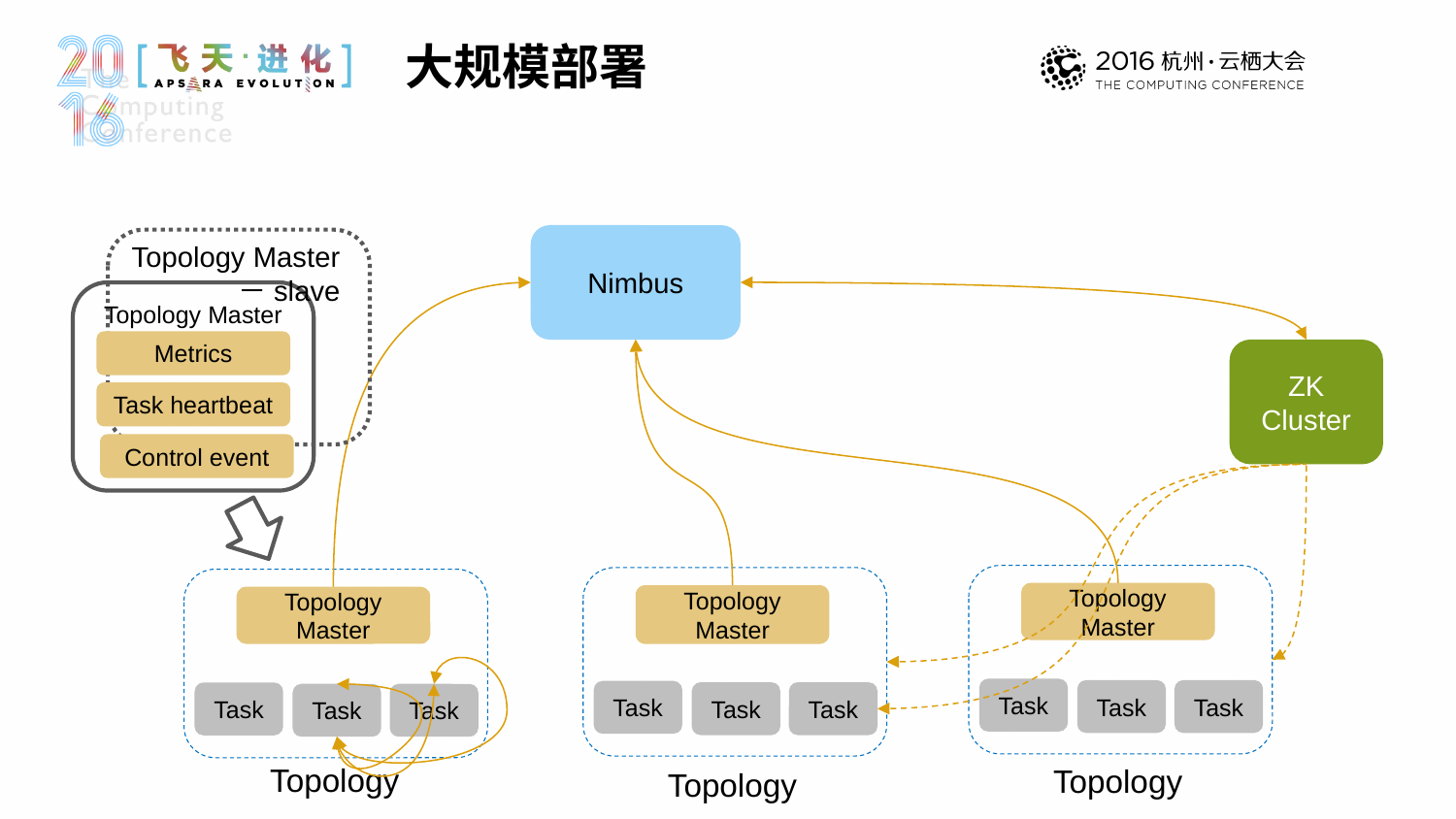

大规模部署
Nimbus

Topology Master
－slave
Topology Master
Metrics
ZK Cluster
Task heartbeat
Control event

Topology Master
Topology Master
Topology Master
Task
Task
Task
Task
Task
Task
Task
Task
Task
Topology
Topology
Topology